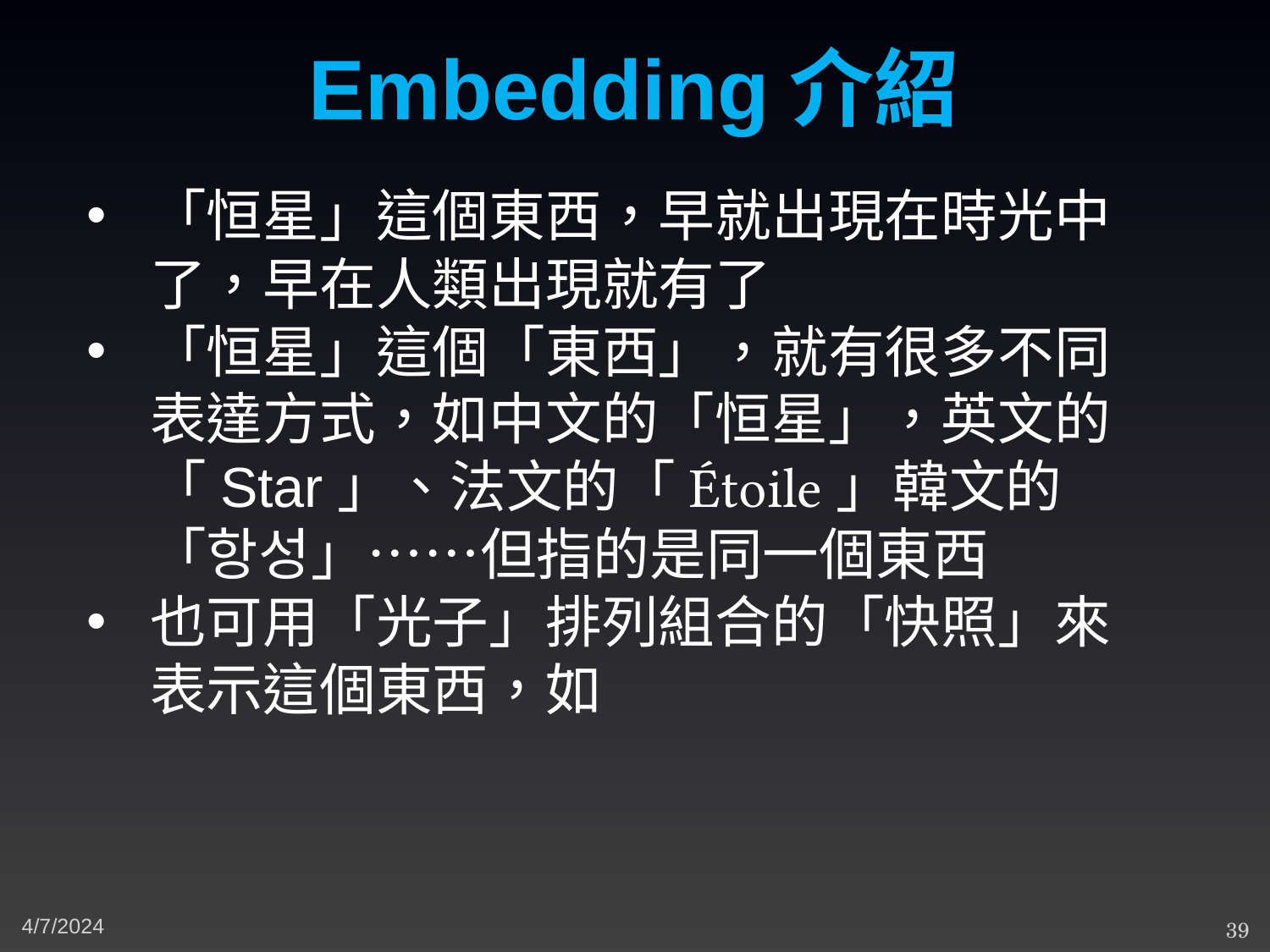

Embedding介紹
「恒星」這個東西，早就出現在時光中了，早在人類出現就有了
「恒星」這個「東西」，就有很多不同表達方式，如中文的「恒星」，英文的「Star」、法文的「Étoile」韓文的「항성」……但指的是同一個東西
也可用「光子」排列組合的「快照」來表示這個東西，如

4/7/2024
39